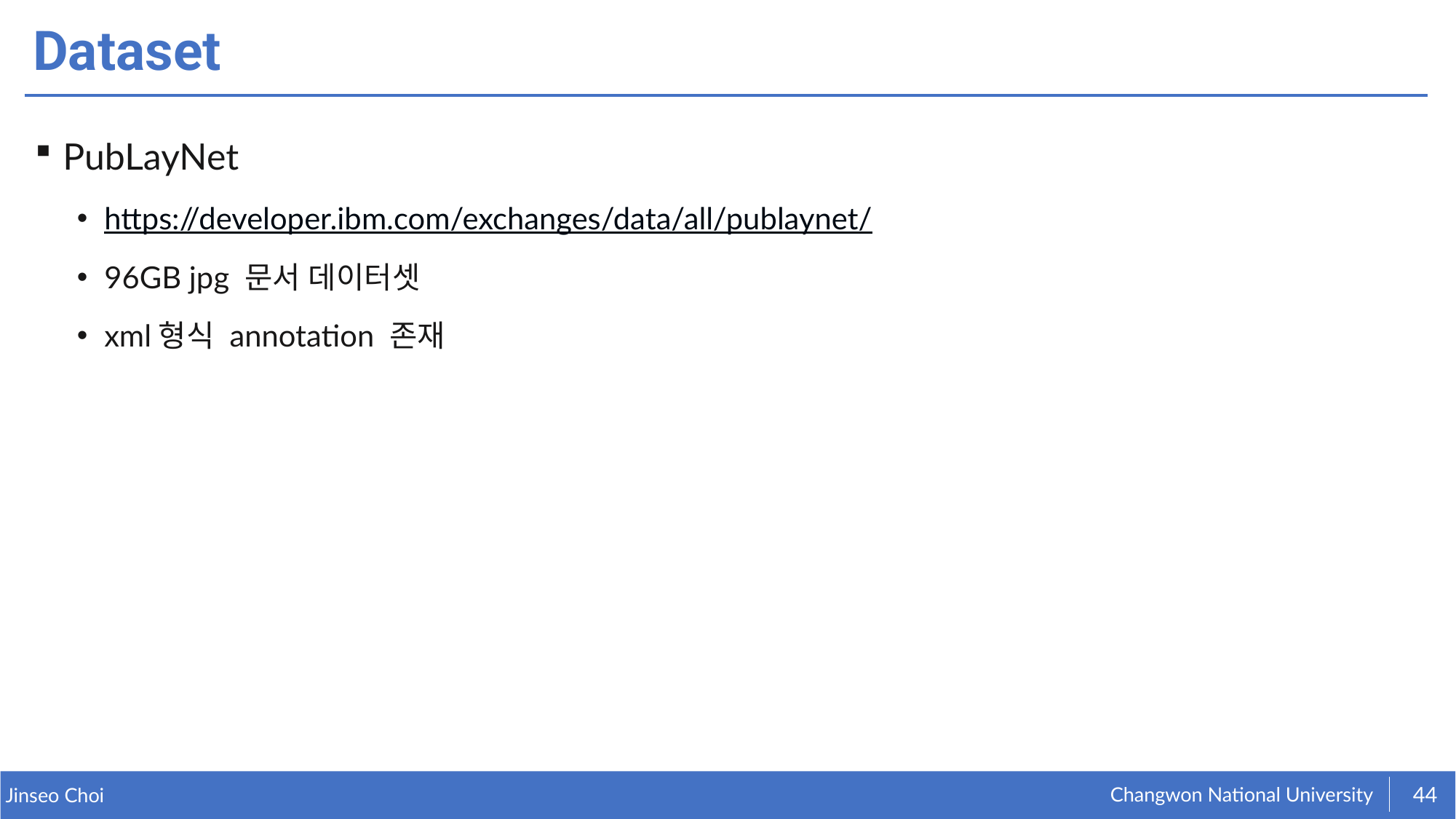

# Dataset
PubLayNet
https://developer.ibm.com/exchanges/data/all/publaynet/
96GB jpg 문서 데이터셋
xml형식 annotation 존재
44